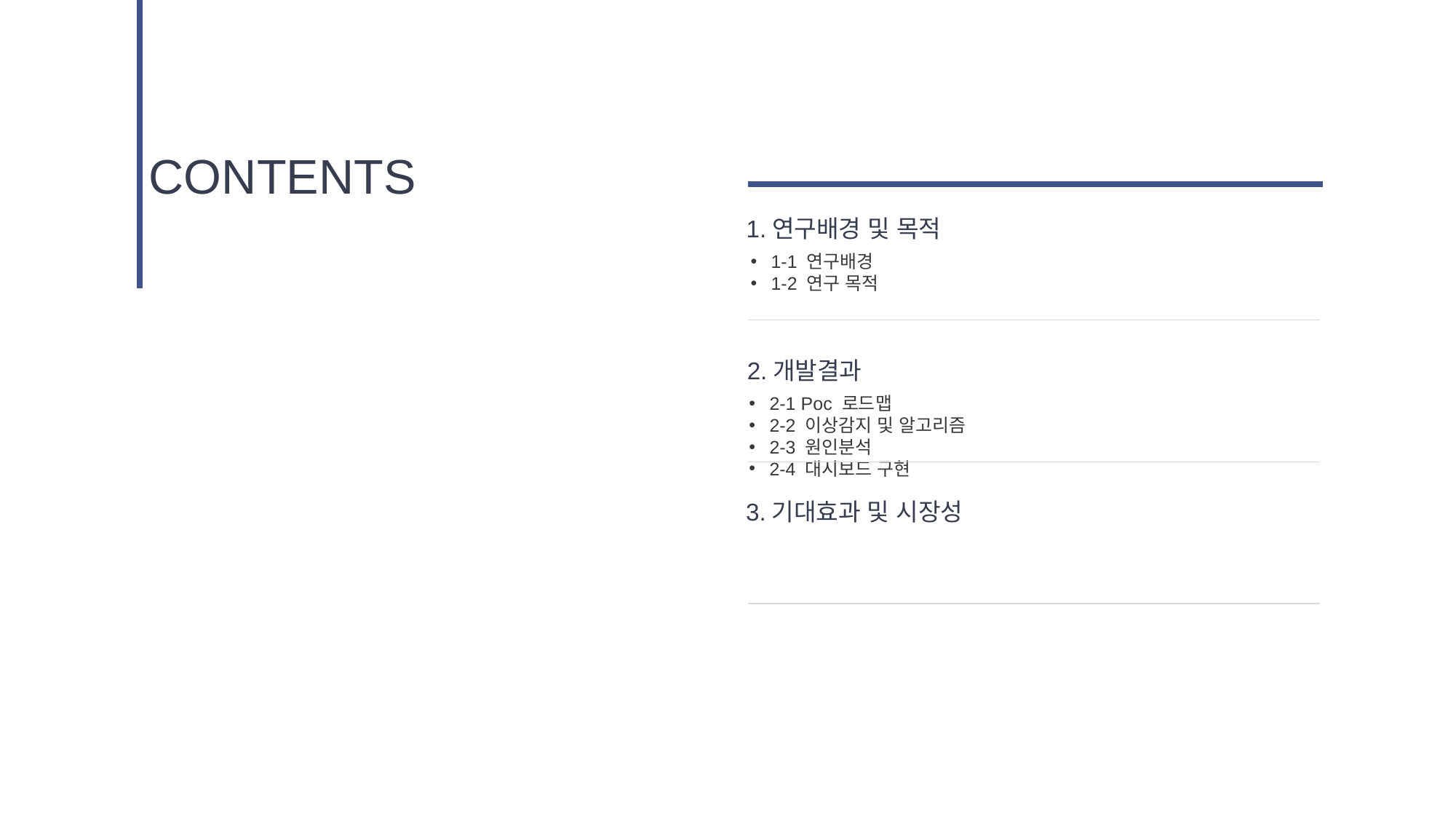

CONTENTS

1.연구배경 및 목적
1-1 연구배경
1-2 연구 목적
2.개발결과
2-1 Poc 로드맵
2-2 이상감지 및 알고리즘
2-3 원인분석
2-4 대시보드 구현

3.기대효과 및 시장성

2